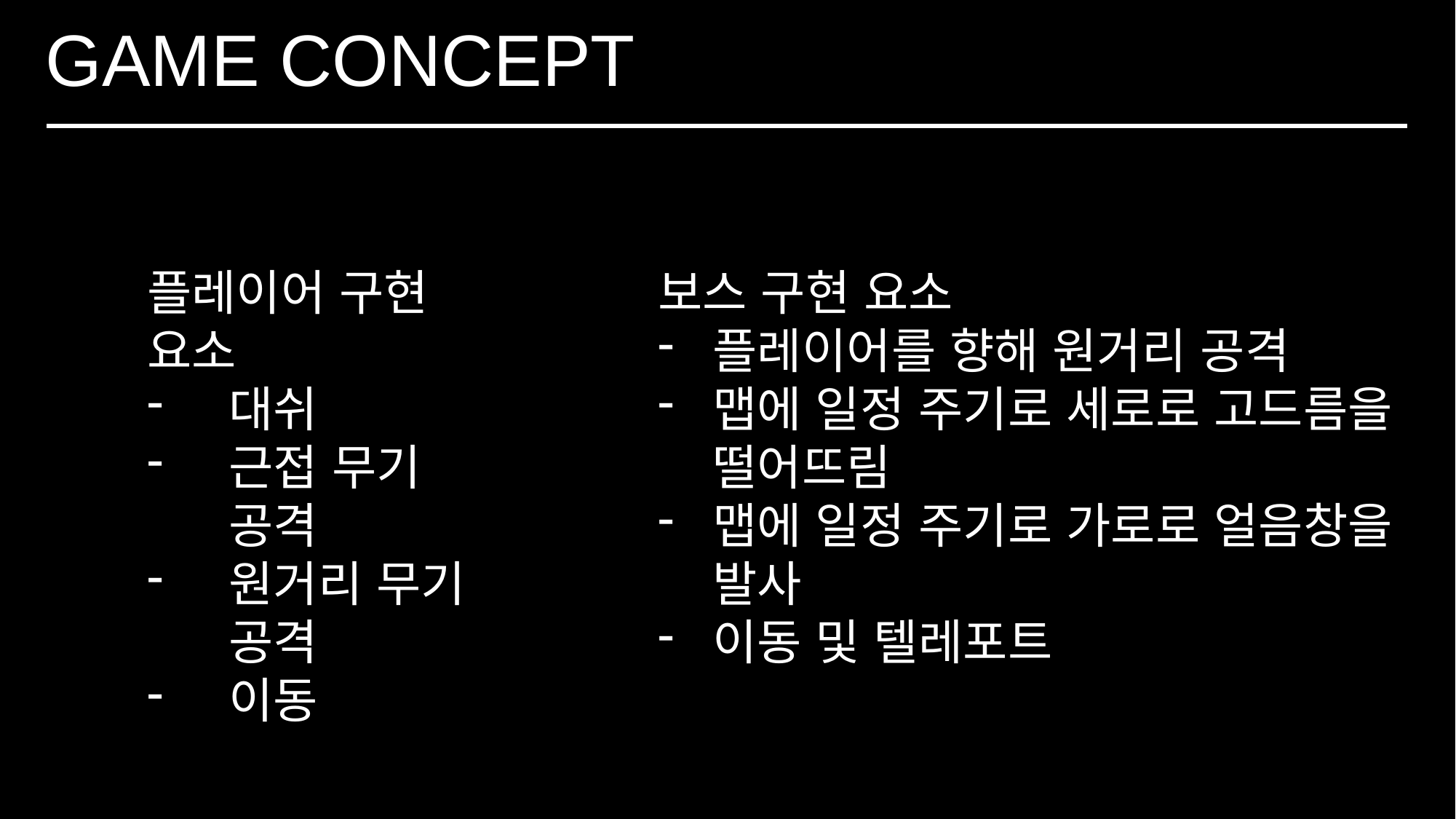

GAME CONCEPT
플레이어 구현 요소
대쉬
근접 무기 공격
원거리 무기 공격
이동
보스 구현 요소
플레이어를 향해 원거리 공격
맵에 일정 주기로 세로로 고드름을 떨어뜨림
맵에 일정 주기로 가로로 얼음창을 발사
이동 및 텔레포트